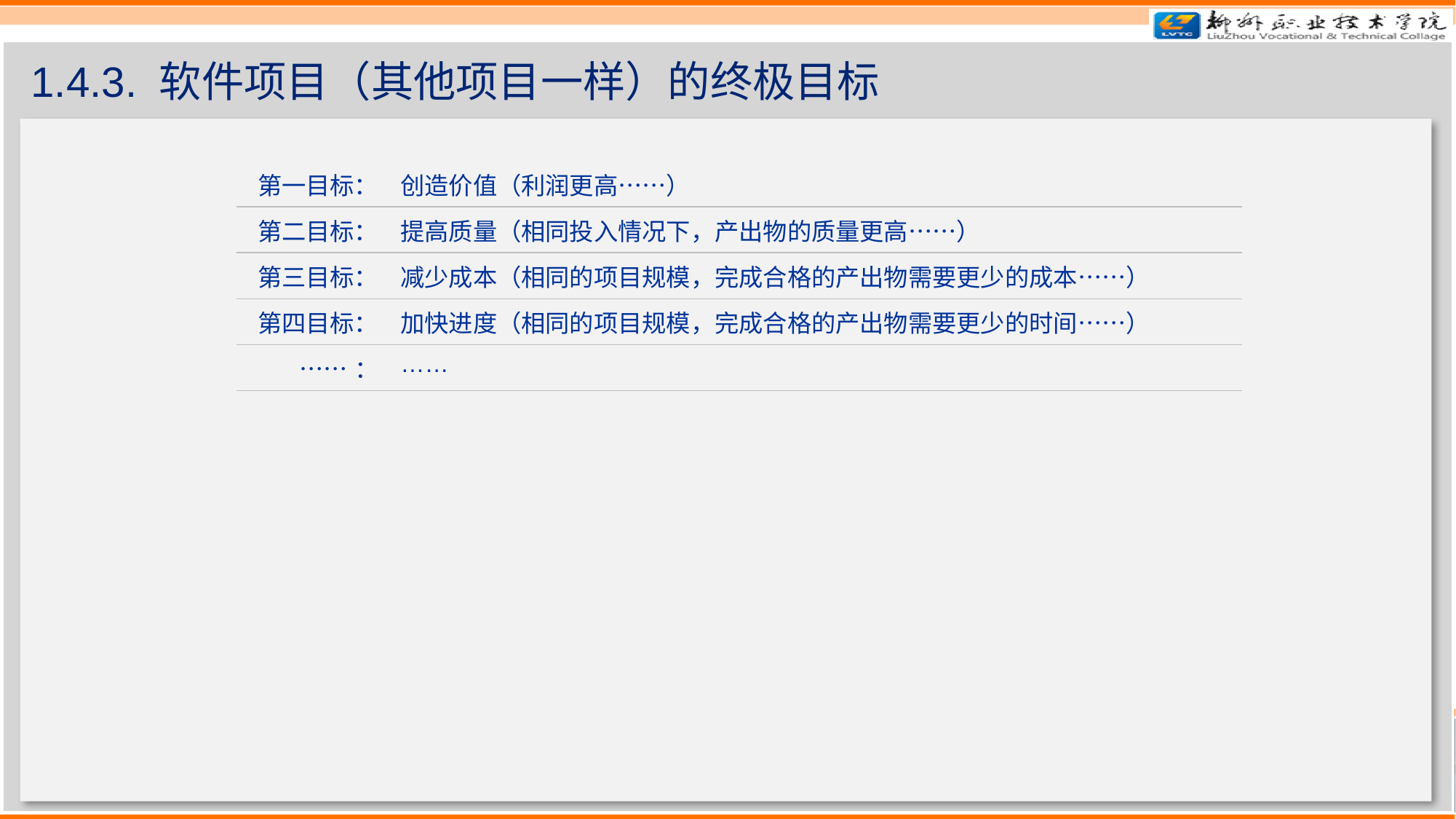

# 1.4.3. 软件项目（其他项目一样）的终极目标
| 第一目标： | 创造价值（利润更高……） |
| --- | --- |
| 第二目标： | 提高质量（相同投入情况下，产出物的质量更高……） |
| 第三目标： | 减少成本（相同的项目规模，完成合格的产出物需要更少的成本……） |
| 第四目标： | 加快进度（相同的项目规模，完成合格的产出物需要更少的时间……） |
| ……： | …… |